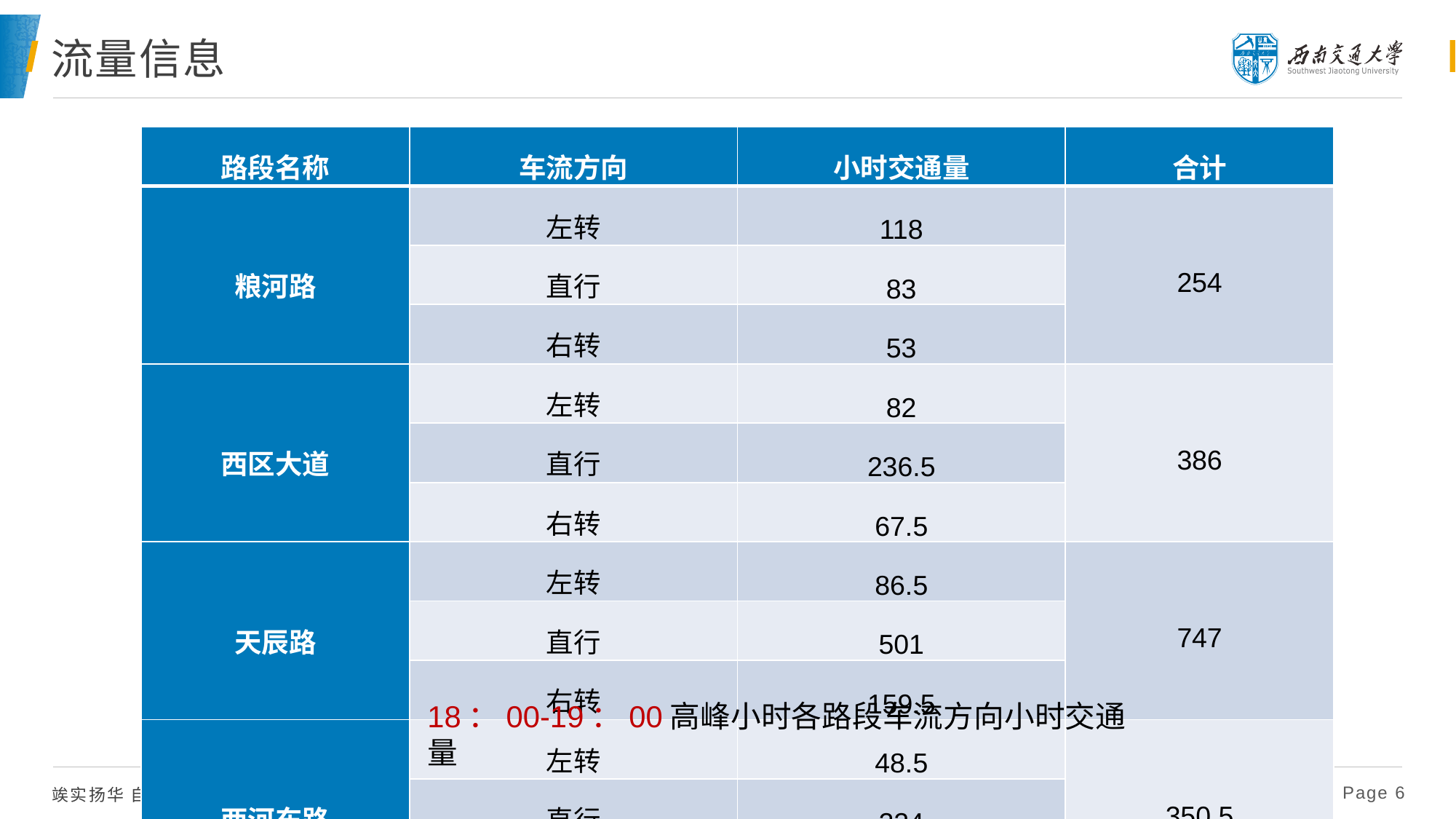

# 流量信息
| 路段名称 | 车流方向 | 小时交通量 | 合计 |
| --- | --- | --- | --- |
| 粮河路 | 左转 | 118 | 254 |
|  | 直行 | 83 |  |
|  | 右转 | 53 |  |
| 西区大道 | 左转 | 82 | 386 |
|  | 直行 | 236.5 |  |
|  | 右转 | 67.5 |  |
| 天辰路 | 左转 | 86.5 | 747 |
|  | 直行 | 501 |  |
|  | 右转 | 159.5 |  |
| 两河东路 | 左转 | 48.5 | 350.5 |
|  | 直行 | 224 |  |
|  | 右转 | 78 |  |
18：00-19：00高峰小时各路段车流方向小时交通量
  Page 6